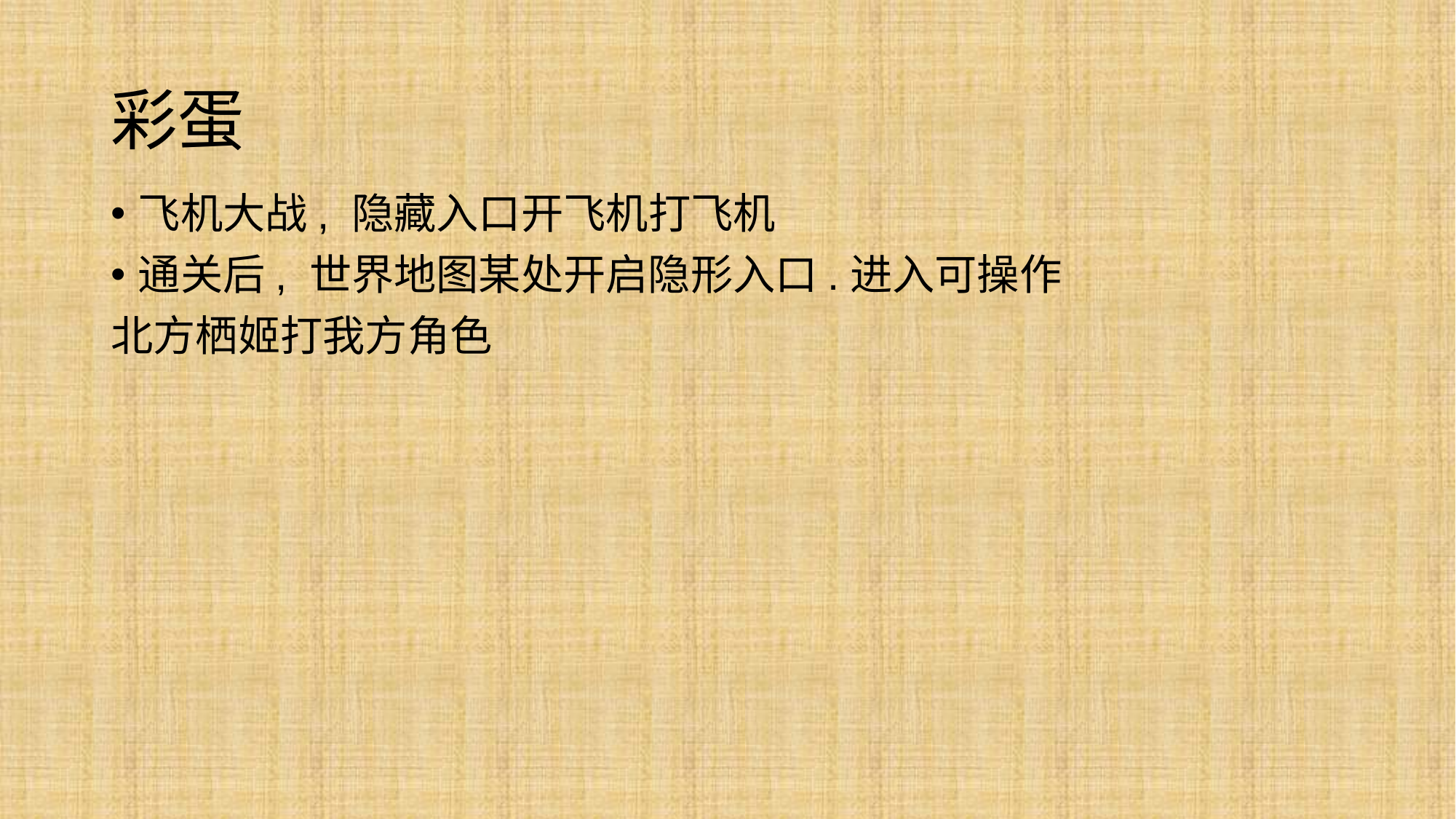

# 彩蛋
飞机大战, 隐藏入口开飞机打飞机
通关后, 世界地图某处开启隐形入口.进入可操作
北方栖姬打我方角色